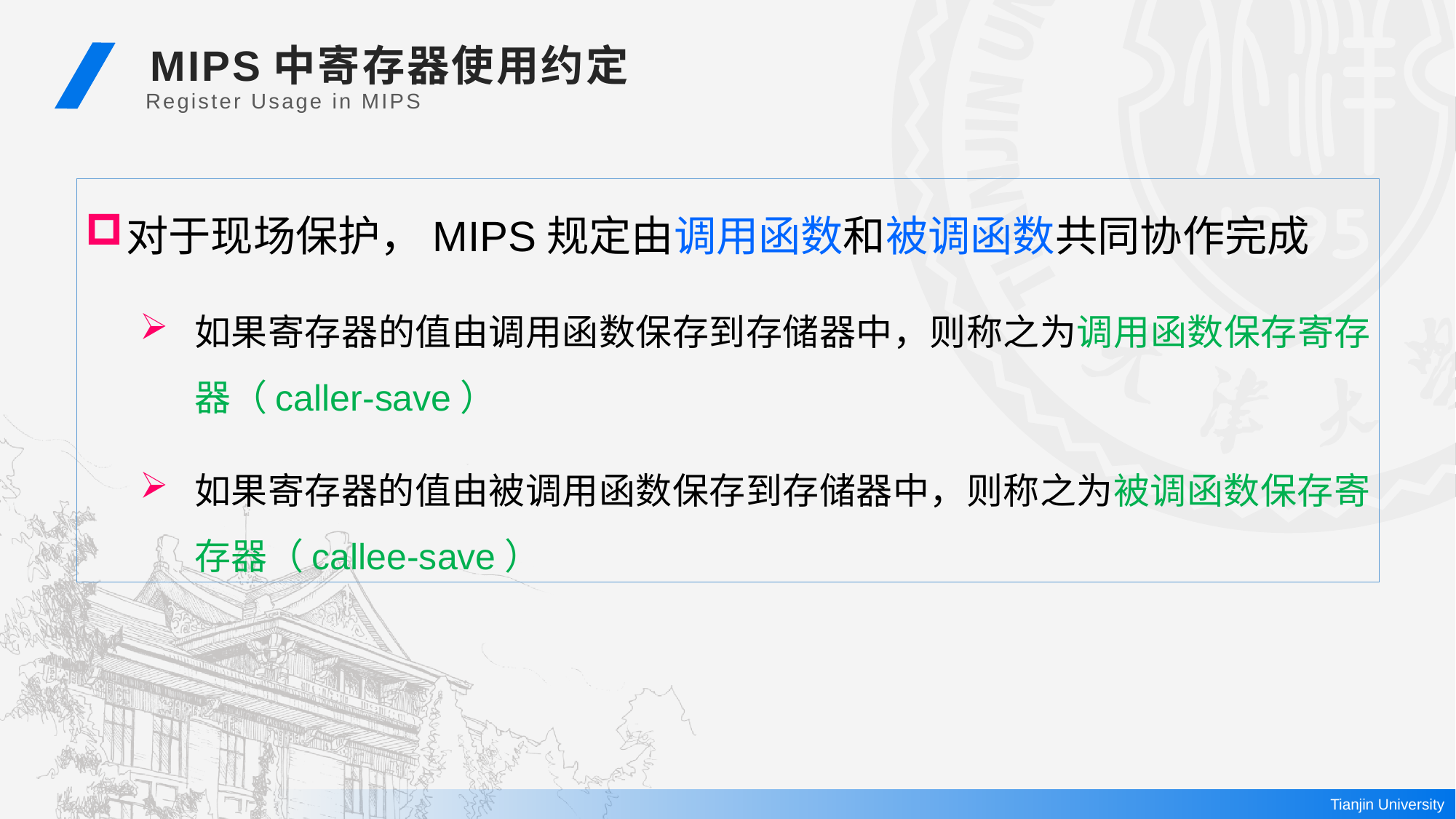

MIPS中寄存器使用约定
Register Usage in MIPS
对于现场保护，MIPS规定由调用函数和被调函数共同协作完成
如果寄存器的值由调用函数保存到存储器中，则称之为调用函数保存寄存器（caller-save）
如果寄存器的值由被调用函数保存到存储器中，则称之为被调函数保存寄存器（callee-save）